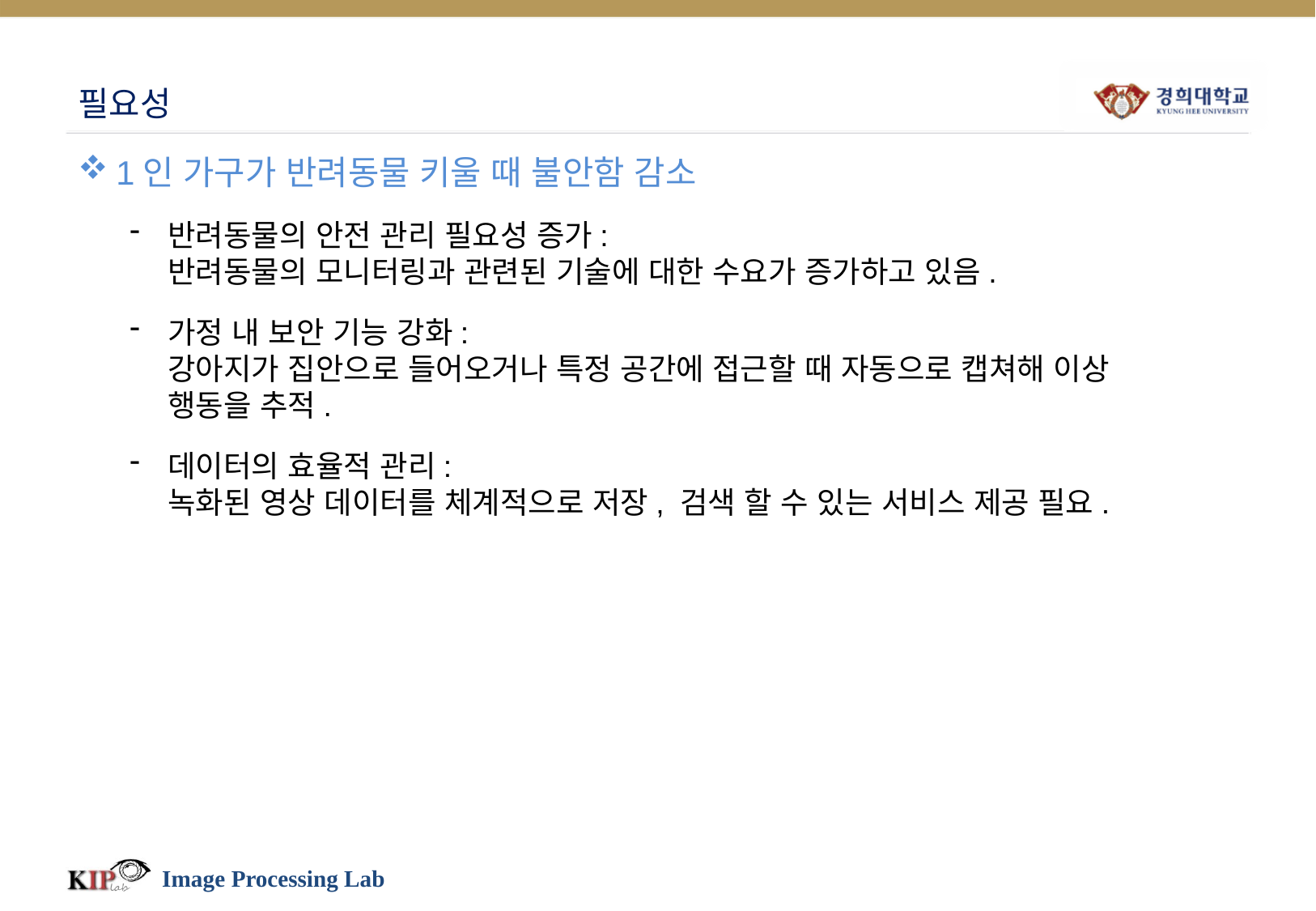

# 필요성
1인 가구가 반려동물 키울 때 불안함 감소
반려동물의 안전 관리 필요성 증가:
반려동물의 모니터링과 관련된 기술에 대한 수요가 증가하고 있음.
가정 내 보안 기능 강화:
강아지가 집안으로 들어오거나 특정 공간에 접근할 때 자동으로 캡쳐해 이상 행동을 추적.
데이터의 효율적 관리:
녹화된 영상 데이터를 체계적으로 저장, 검색 할 수 있는 서비스 제공 필요.
Image Processing Lab